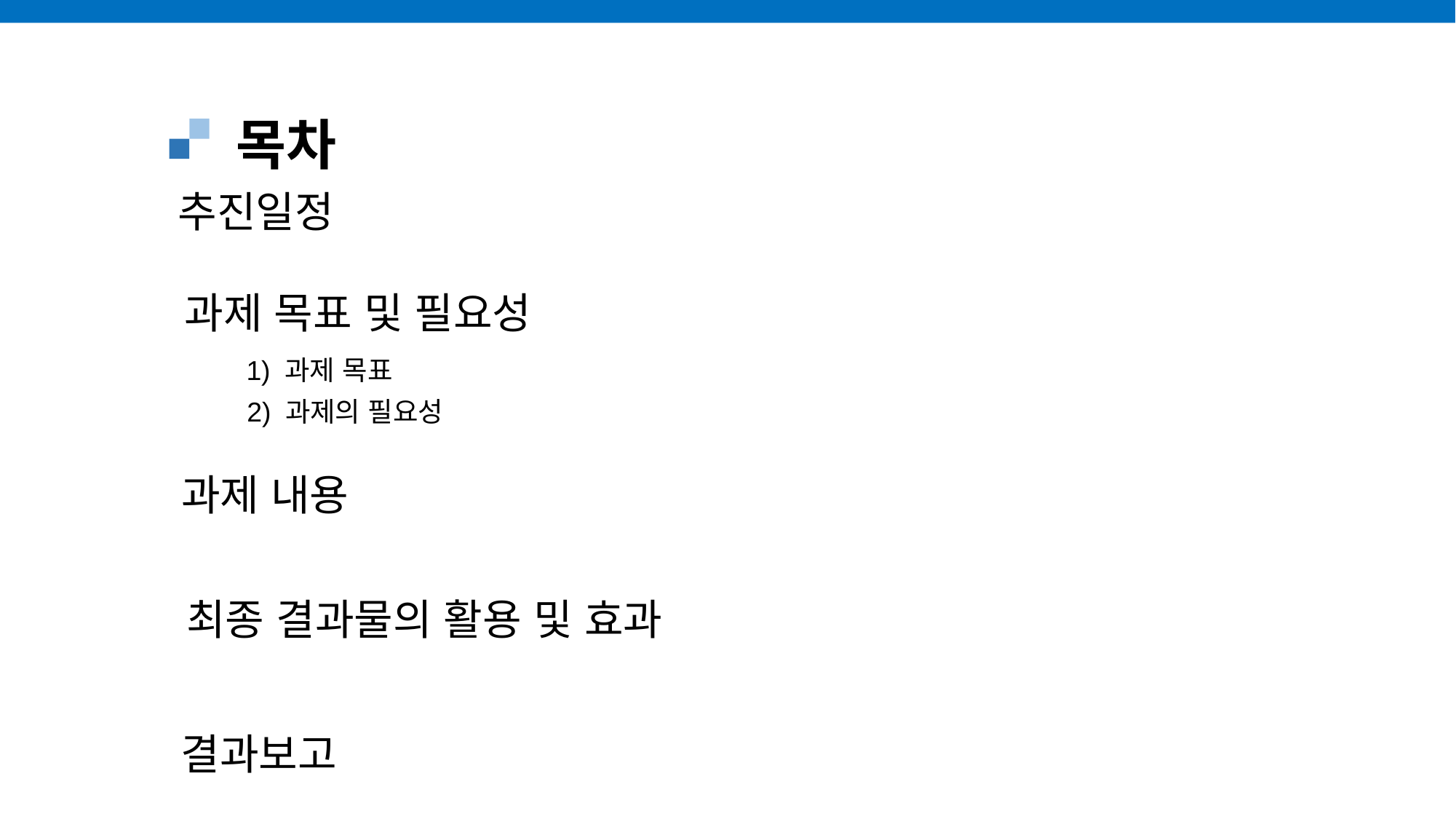

# 목차

추진일정
과제 목표 및 필요성
1) 과제 목표
2) 과제의 필요성
과제 내용
최종 결과물의 활용 및 효과
결과보고